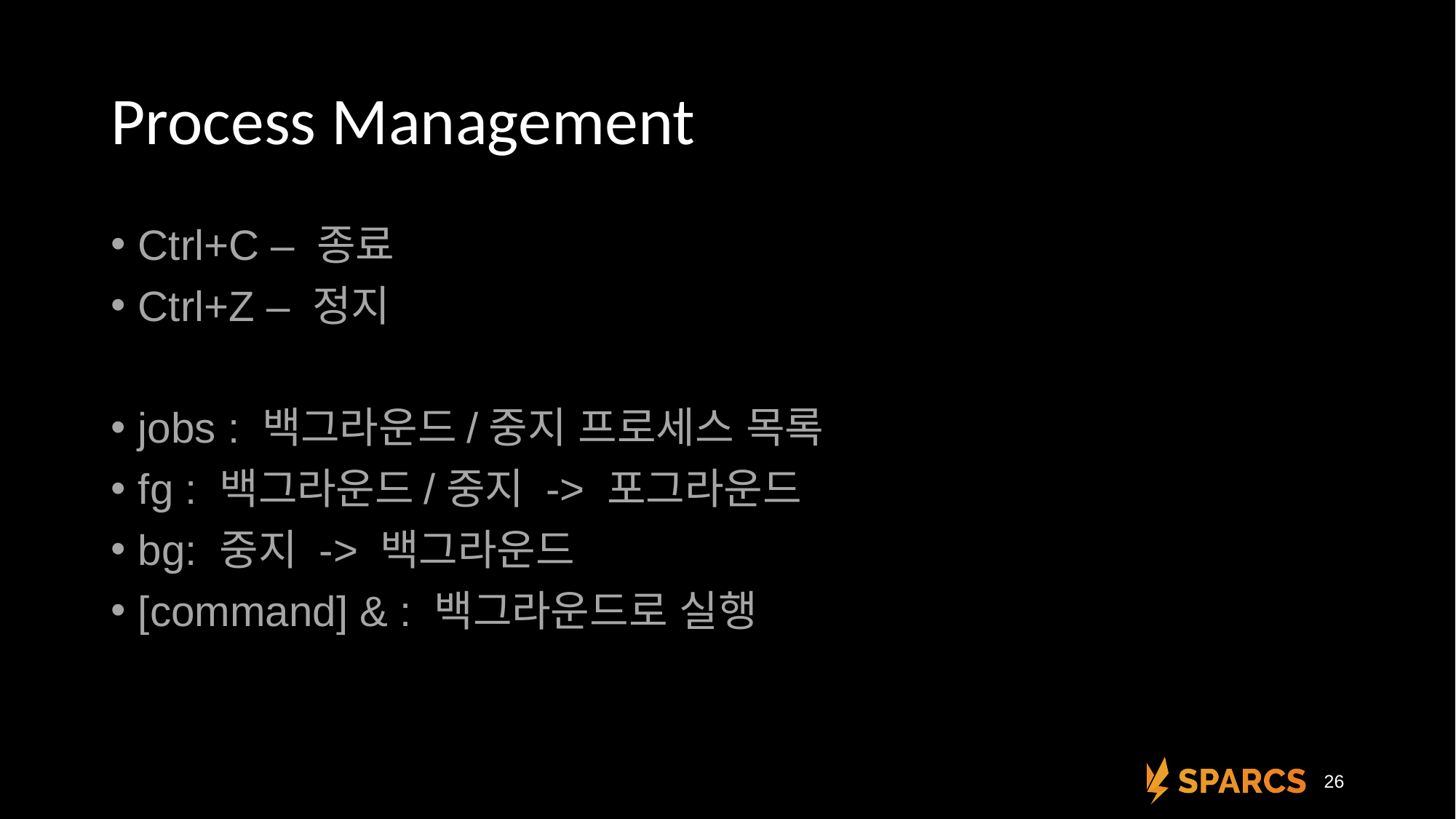

# Process Management
Ctrl+C – 종료
Ctrl+Z – 정지

jobs : 백그라운드/중지 프로세스 목록
fg : 백그라운드/중지 -> 포그라운드
bg: 중지 -> 백그라운드
[command] & : 백그라운드로 실행

26